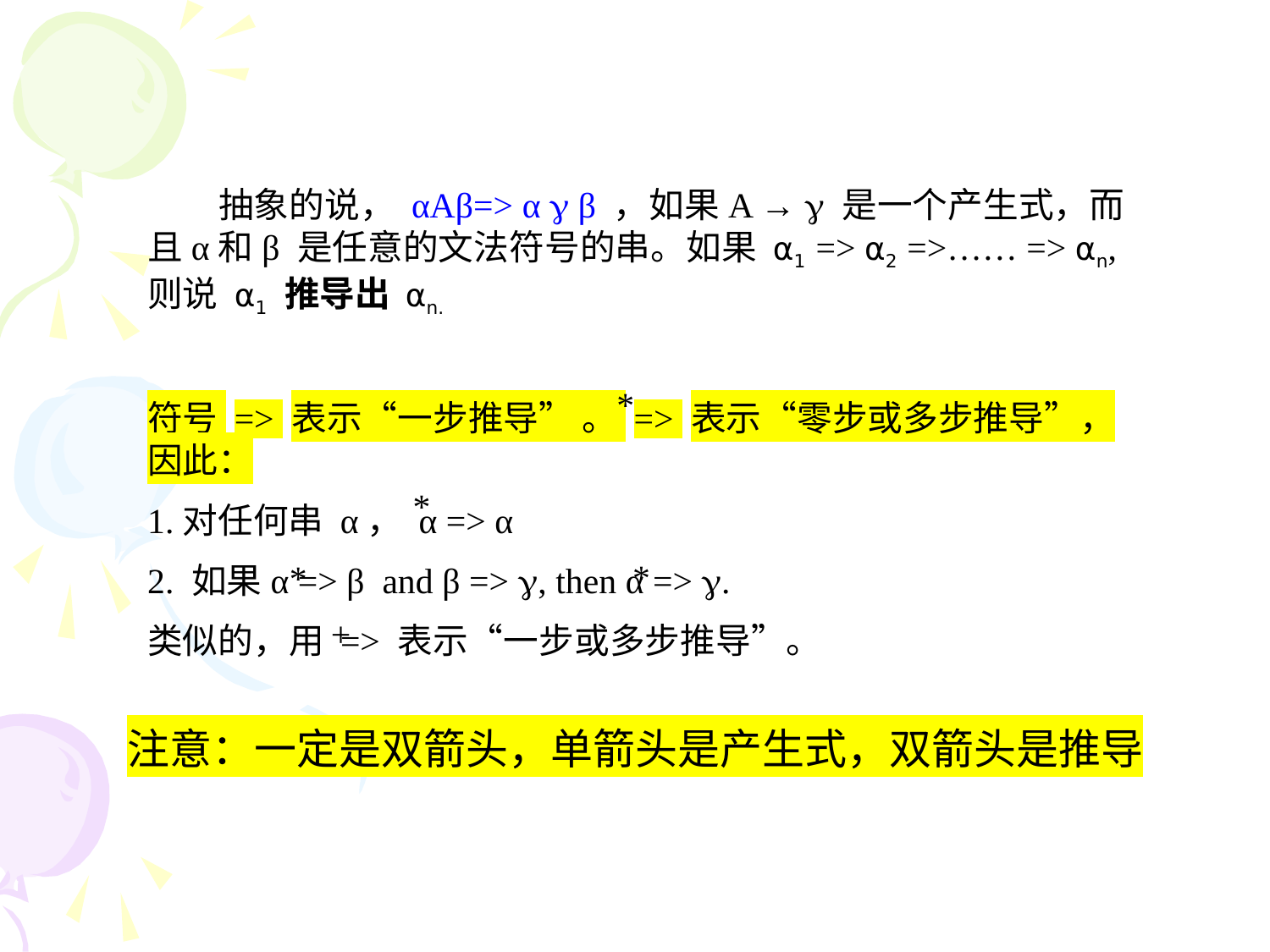

抽象的说， αAβ=> α γ β ，如果A → γ 是一个产生式，而且α和β 是任意的文法符号的串。如果 α1 => α2 =>…… => αn, 则说 α1 推导出 αn.

符号 => 表示“一步推导” 。 => 表示“零步或多步推导”，因此：
1.对任何串 α， α => α
2. 如果α => β  and β => γ, then α => γ.
类似的，用 => 表示“一步或多步推导”。
*
*
*
*
+
注意：一定是双箭头，单箭头是产生式，双箭头是推导

16